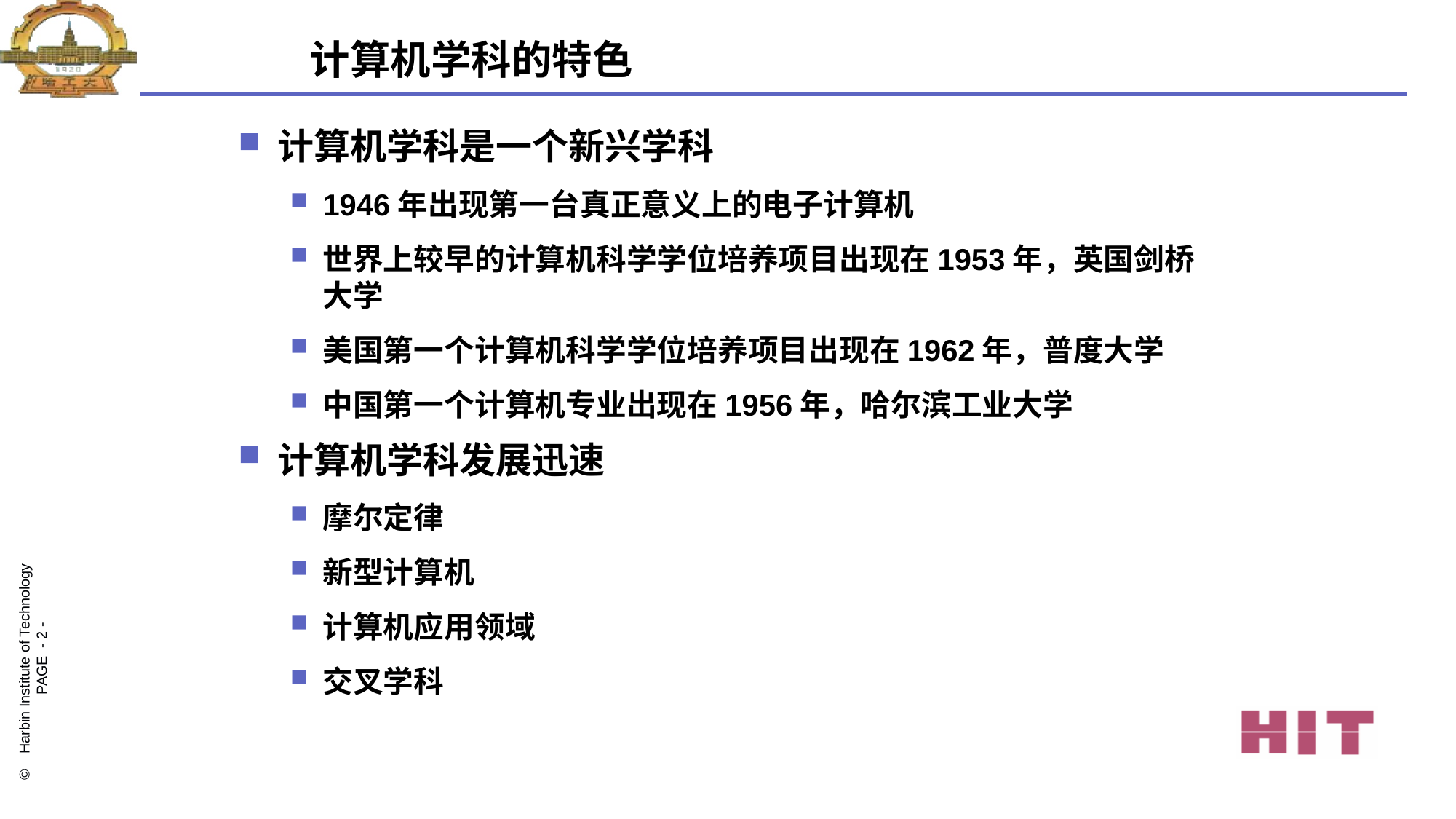

# 计算机学科的特色
计算机学科是一个新兴学科
1946年出现第一台真正意义上的电子计算机
世界上较早的计算机科学学位培养项目出现在1953年，英国剑桥大学
美国第一个计算机科学学位培养项目出现在1962年，普度大学
中国第一个计算机专业出现在1956年，哈尔滨工业大学
计算机学科发展迅速
摩尔定律
新型计算机
计算机应用领域
交叉学科